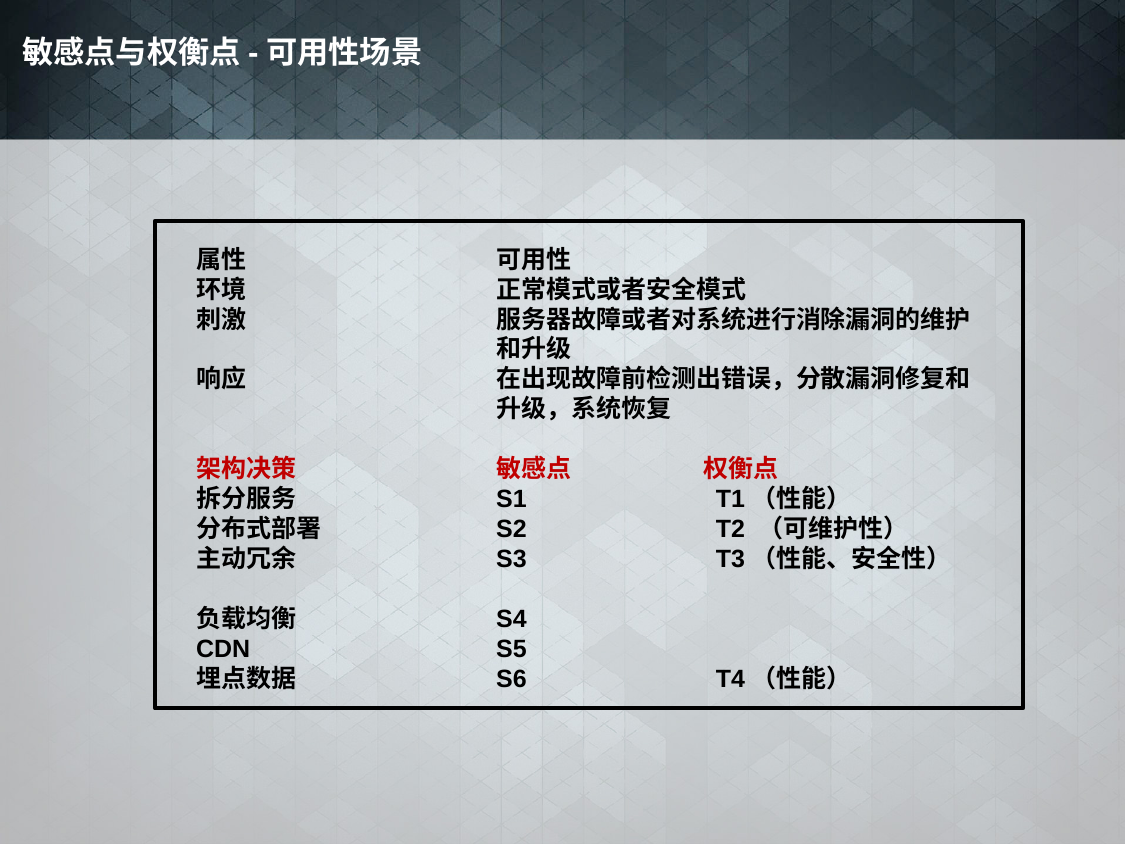

敏感点与权衡点-可用性场景

属性		可用性
环境		正常模式或者安全模式
刺激		服务器故障或者对系统进行消除漏洞的维护		和升级
响应		在出现故障前检测出错误，分散漏洞修复和		升级，系统恢复

架构决策		敏感点	          权衡点
拆分服务		S1	          T1（性能）
分布式部署		S2	          T2 （可维护性）
主动冗余		S3	          T3（性能、安全性）
负载均衡		S4
CDN		S5
埋点数据		S6	          T4（性能）